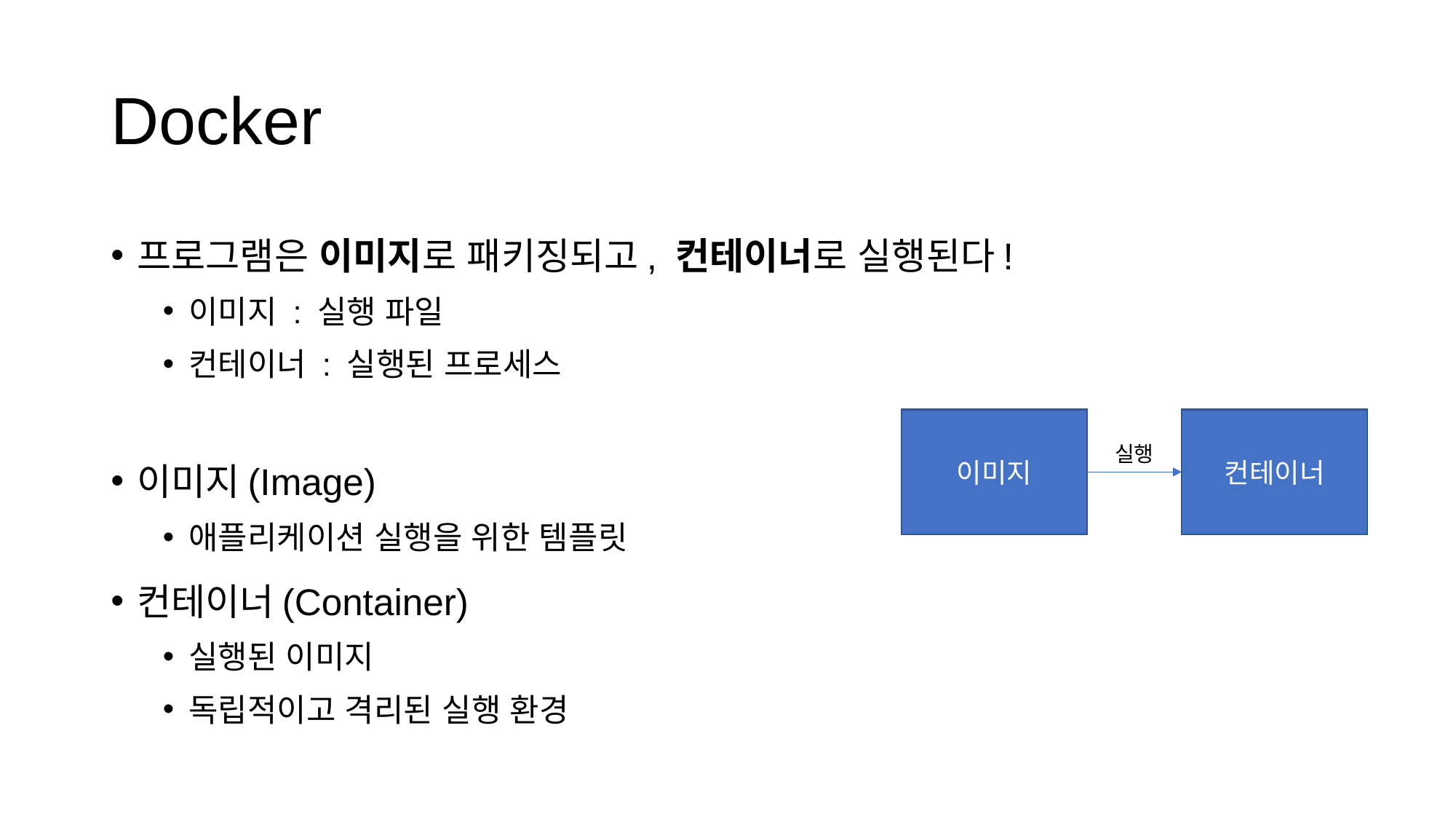

# Docker
프로그램은 이미지로 패키징되고, 컨테이너로 실행된다!
이미지 : 실행 파일
컨테이너 : 실행된 프로세스

이미지(Image)
애플리케이션 실행을 위한 템플릿
컨테이너(Container)
실행된 이미지
독립적이고 격리된 실행 환경
이미지
컨테이너
실행